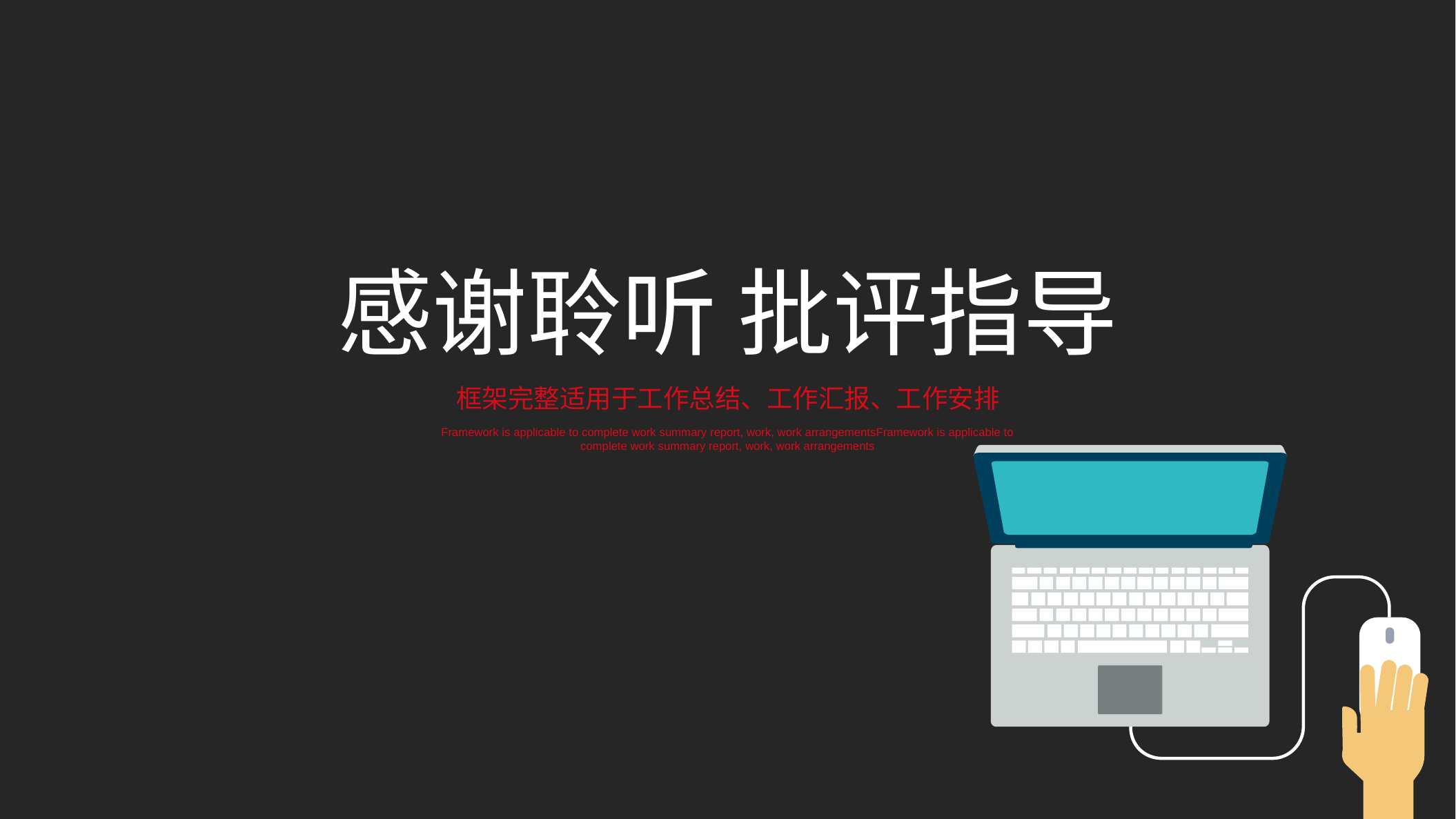

感谢聆听 批评指导
框架完整适用于工作总结、工作汇报、工作安排
Framework is applicable to complete work summary report, work, work arrangementsFramework is applicable to complete work summary report, work, work arrangements